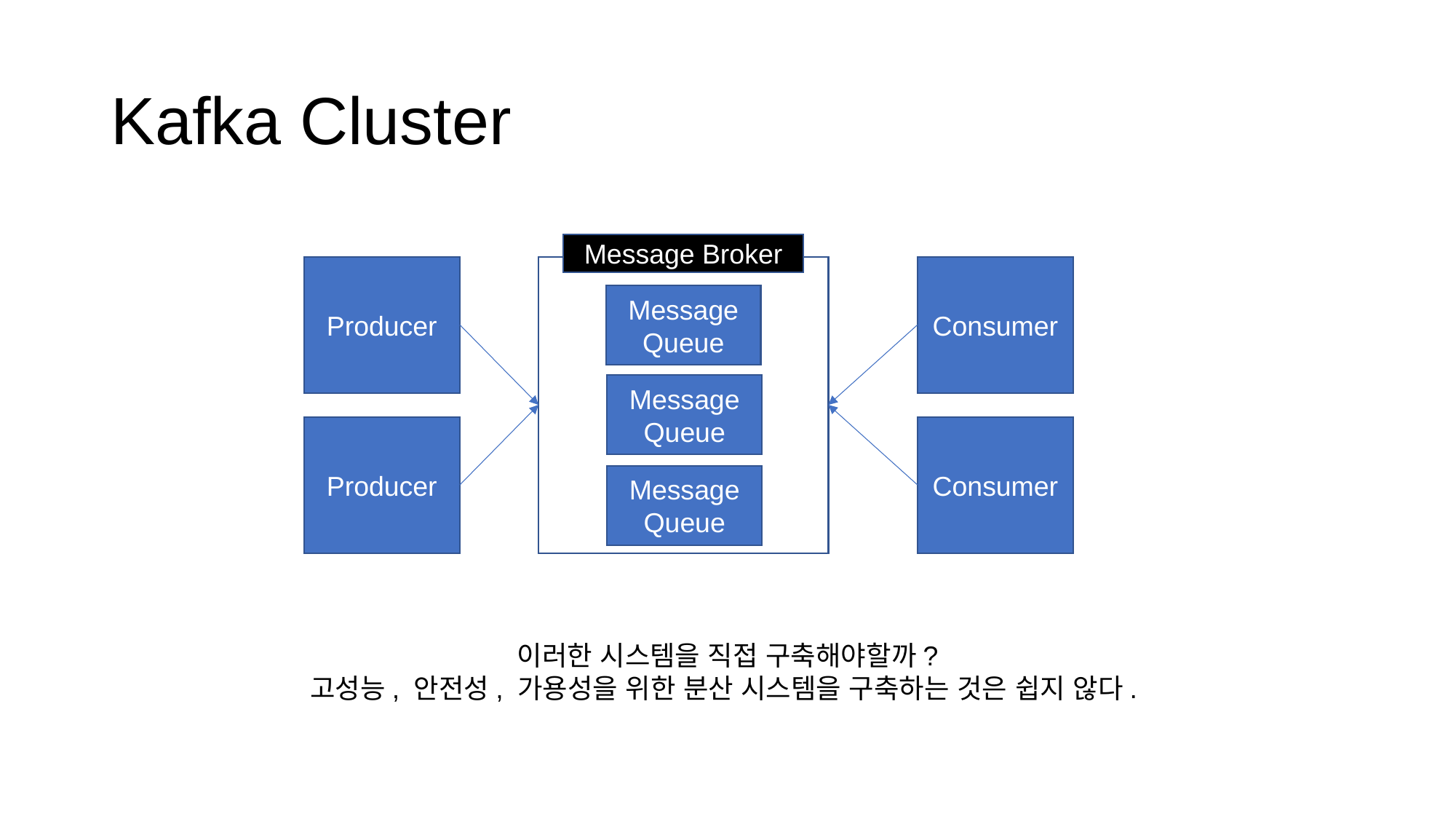

# Kafka Cluster
Message Broker
Producer

Consumer
Message
Queue
Message
Queue
Producer
Consumer
Message
Queue
이러한 시스템을 직접 구축해야할까?
고성능, 안전성, 가용성을 위한 분산 시스템을 구축하는 것은 쉽지 않다.